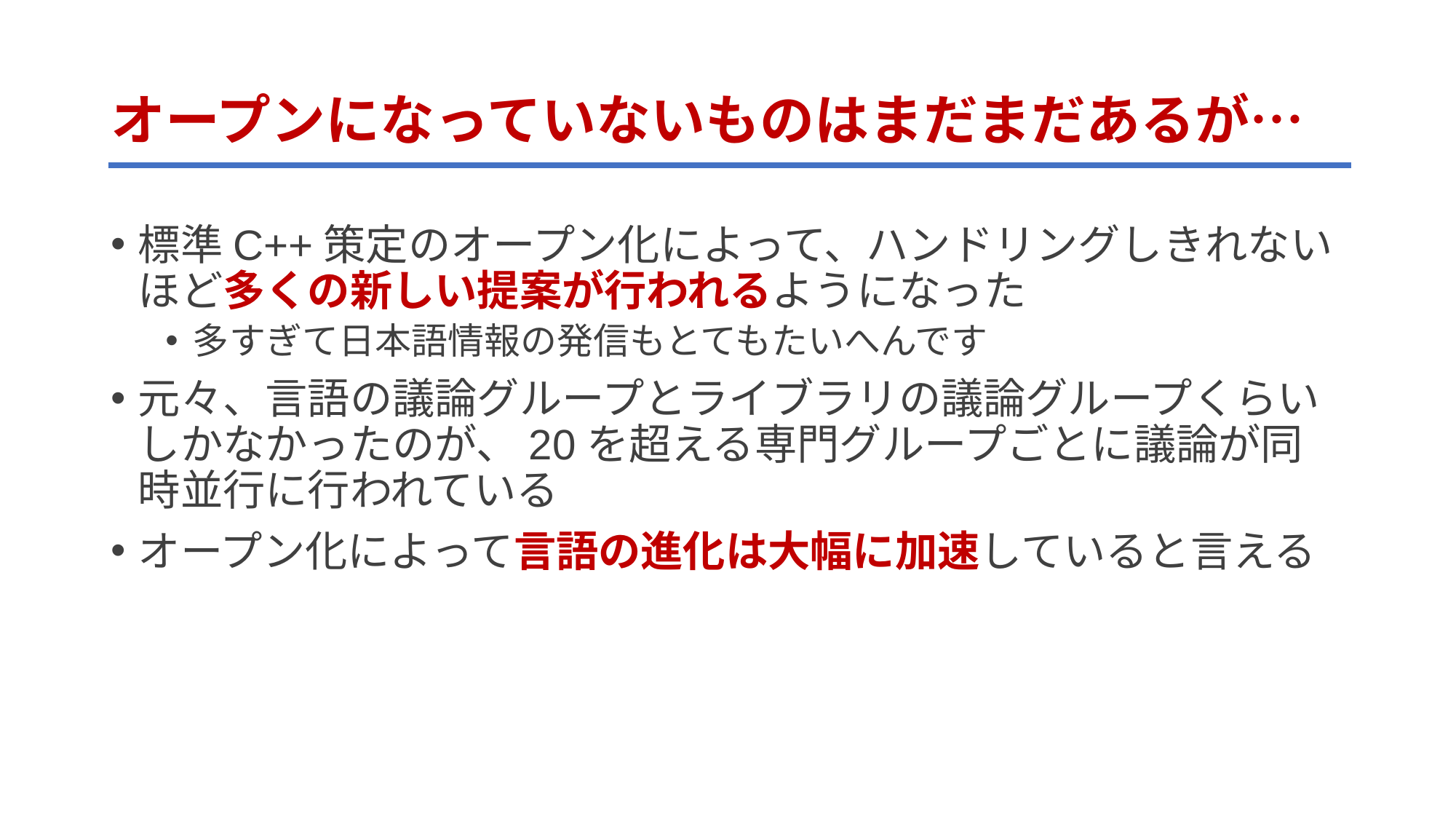

# オープンになっていないものはまだまだあるが…
標準C++策定のオープン化によって、ハンドリングしきれないほど多くの新しい提案が行われるようになった
多すぎて日本語情報の発信もとてもたいへんです
元々、言語の議論グループとライブラリの議論グループくらいしかなかったのが、20を超える専門グループごとに議論が同時並行に行われている
オープン化によって言語の進化は大幅に加速していると言える